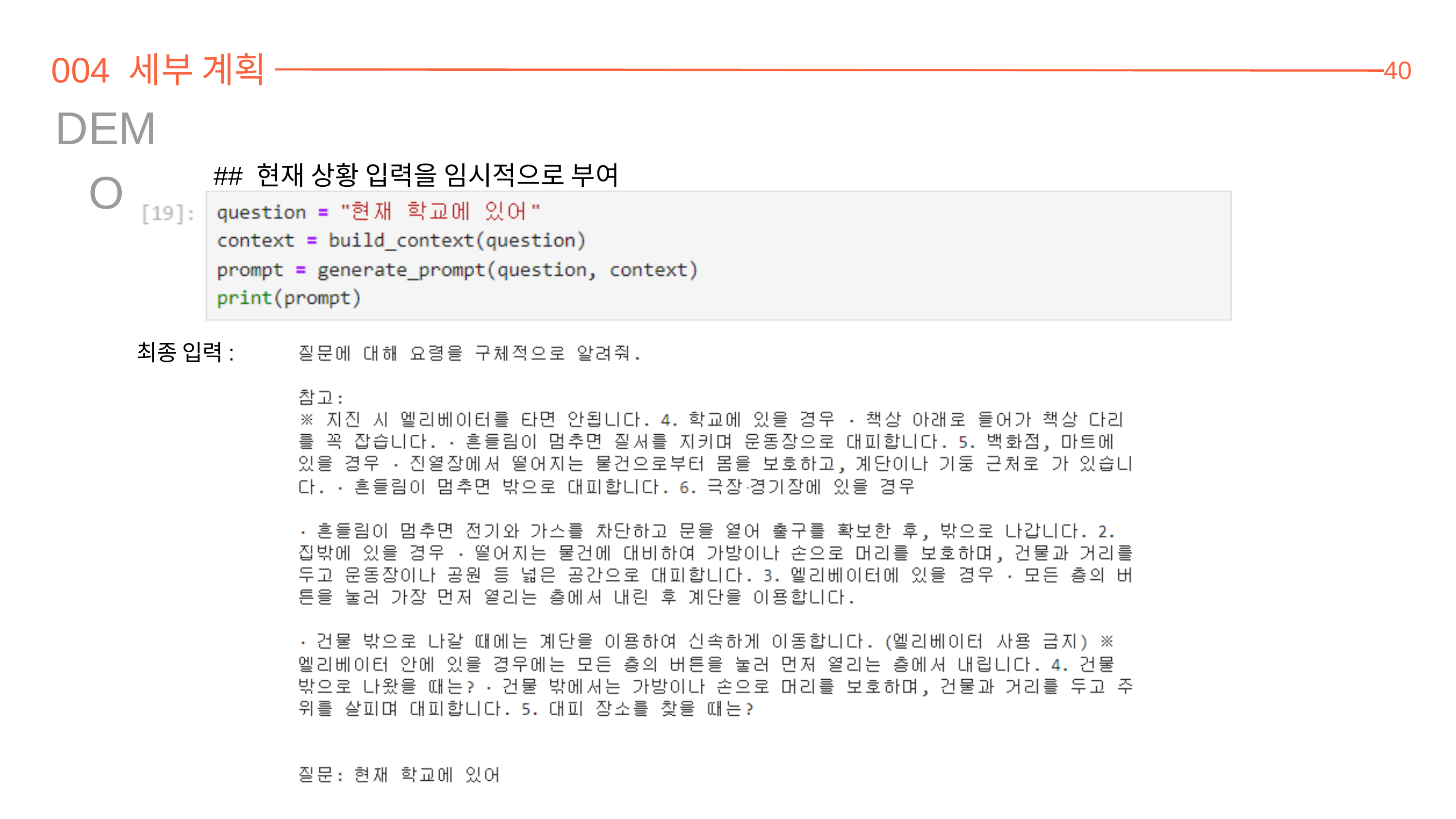

004 세부 계획
40

DEMO
## 현재 상황 입력을 임시적으로 부여

최종 입력: